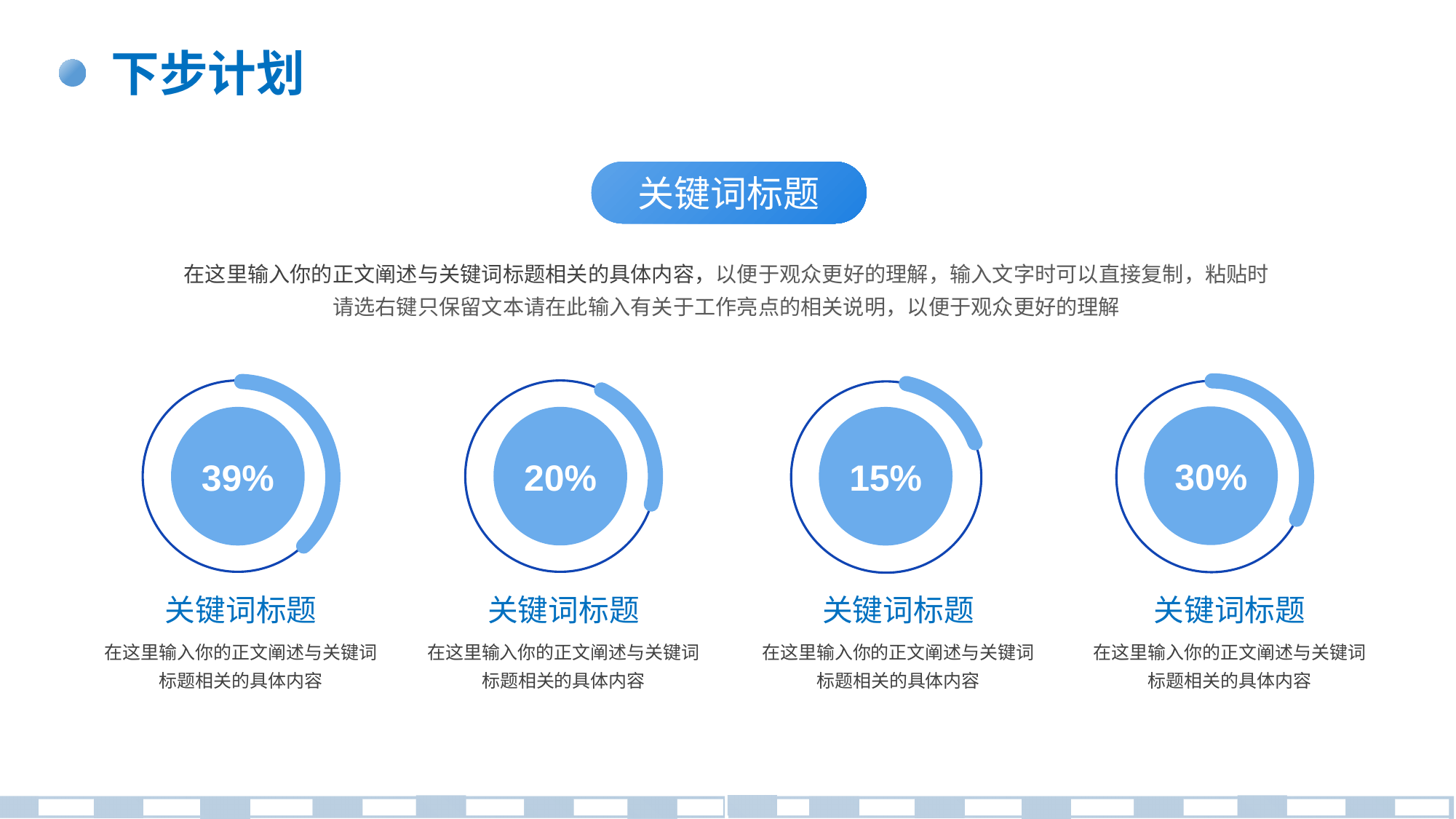

# 下步计划

关键词标题
在这里输入你的正文阐述与关键词标题相关的具体内容，以便于观众更好的理解，输入文字时可以直接复制，粘贴时请选右键只保留文本请在此输入有关于工作亮点的相关说明，以便于观众更好的理解

20%

39%

30%

15%
关键词标题
关键词标题
关键词标题
关键词标题
在这里输入你的正文阐述与关键词标题相关的具体内容
在这里输入你的正文阐述与关键词标题相关的具体内容
在这里输入你的正文阐述与关键词标题相关的具体内容
在这里输入你的正文阐述与关键词标题相关的具体内容